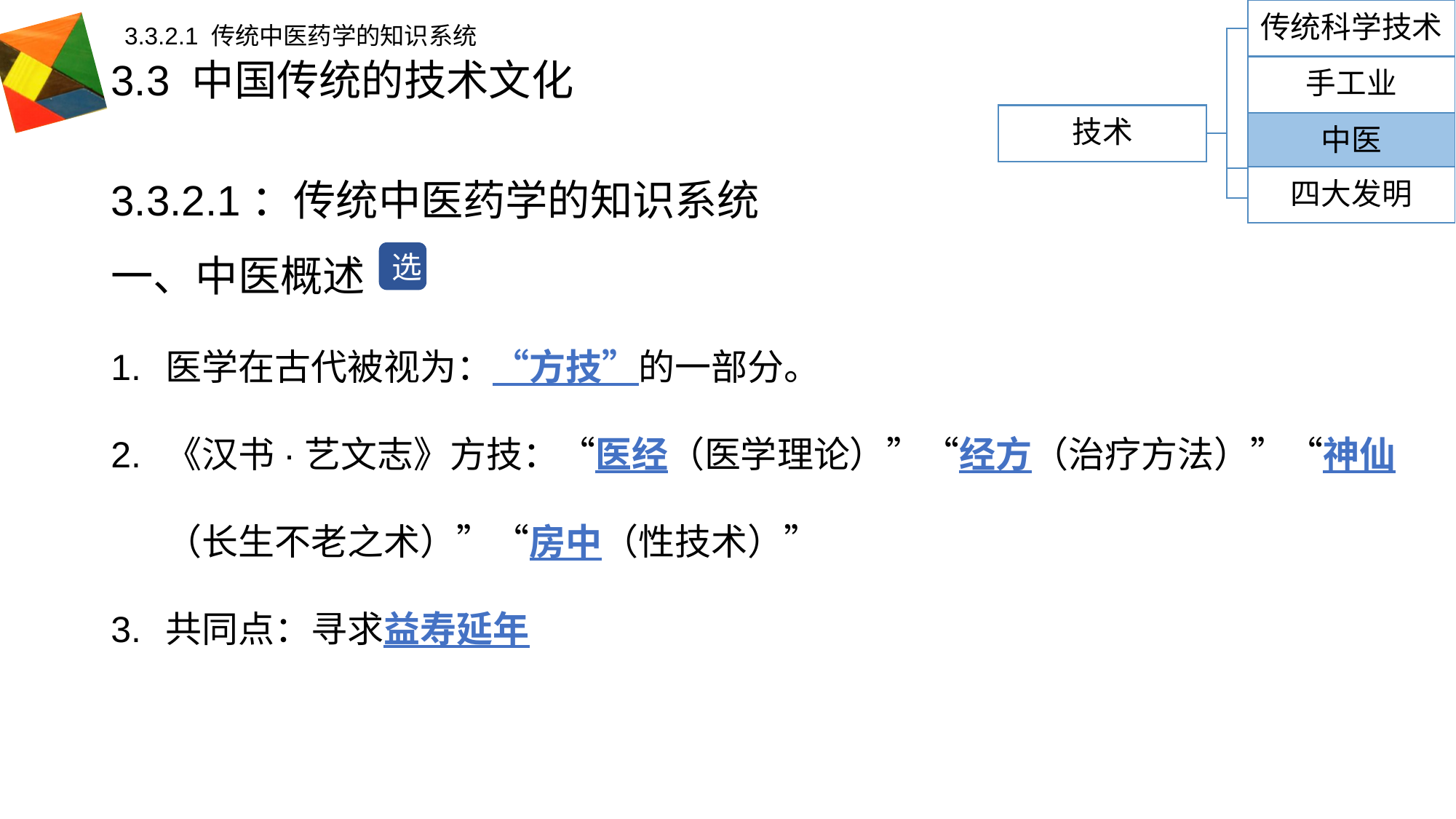

传统科学技术
3.3.2.1 传统中医药学的知识系统

# 3.3 中国传统的技术文化
手工业
技术
中医

3.3.2.1：传统中医药学的知识系统
一、中医概述
医学在古代被视为：“方技”的一部分。
《汉书·艺文志》方技：“医经（医学理论）”“经方（治疗方法）”“神仙（长生不老之术）”“房中（性技术）”
共同点：寻求益寿延年
四大发明
选
145